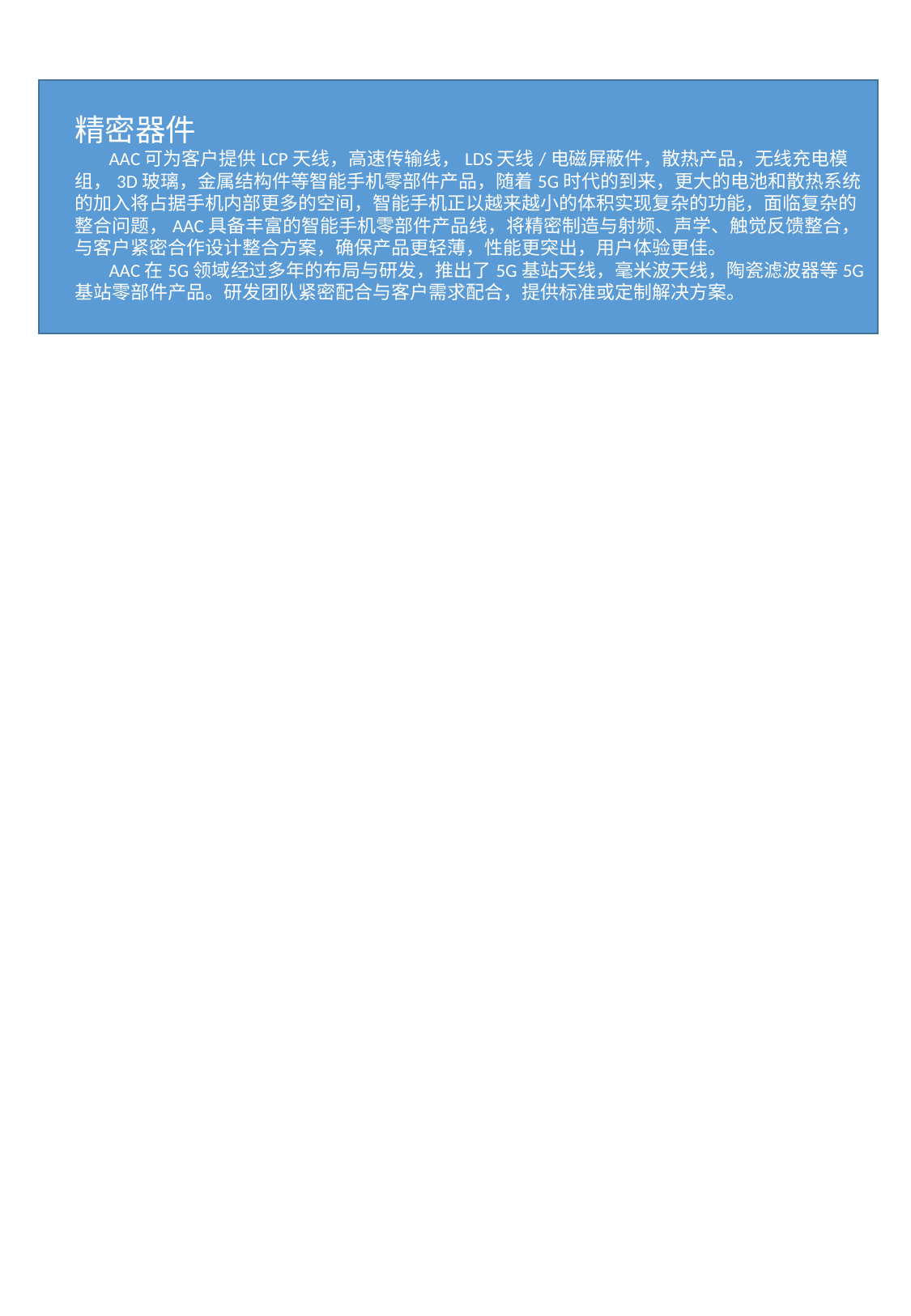

精密器件
        AAC可为客户提供LCP天线，高速传输线，LDS天线/电磁屏蔽件，散热产品，无线充电模组，3D玻璃，金属结构件等智能手机零部件产品，随着5G时代的到来，更大的电池和散热系统的加入将占据手机内部更多的空间，智能手机正以越来越小的体积实现复杂的功能，面临复杂的整合问题，AAC具备丰富的智能手机零部件产品线，将精密制造与射频、声学、触觉反馈整合，与客户紧密合作设计整合方案，确保产品更轻薄，性能更突出，用户体验更佳。
        AAC在5G领域经过多年的布局与研发，推出了5G基站天线，毫米波天线，陶瓷滤波器等5G基站零部件产品。研发团队紧密配合与客户需求配合，提供标准或定制解决方案。